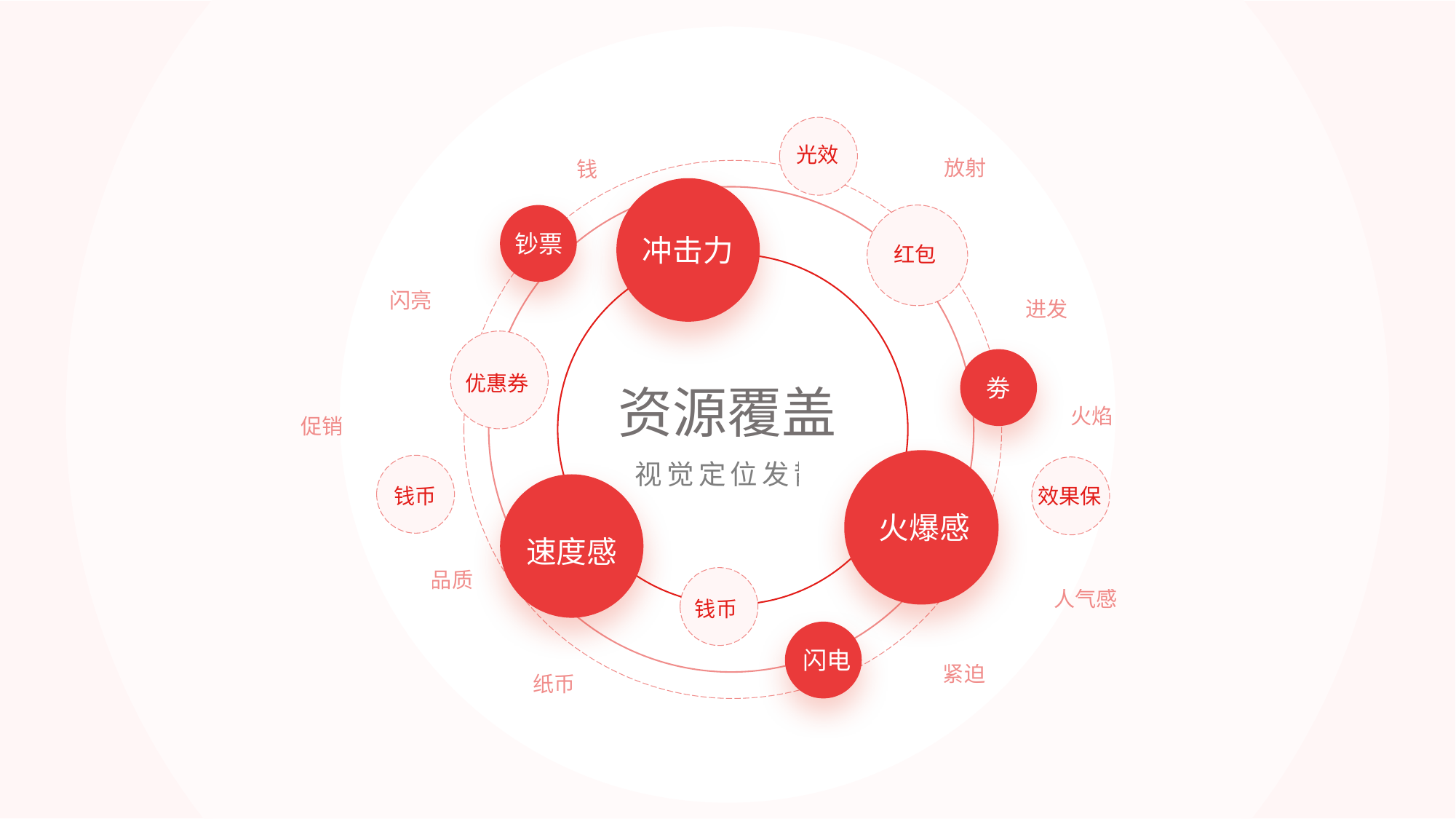

光效
放射
钱

钞票
冲击力
红包

闪亮
进发

优惠券
劵
资源覆盖
火焰
促销
视觉定位发散

效果保
钱币
火爆感
速度感
品质

人气感
钱币

闪电
紧迫
纸币